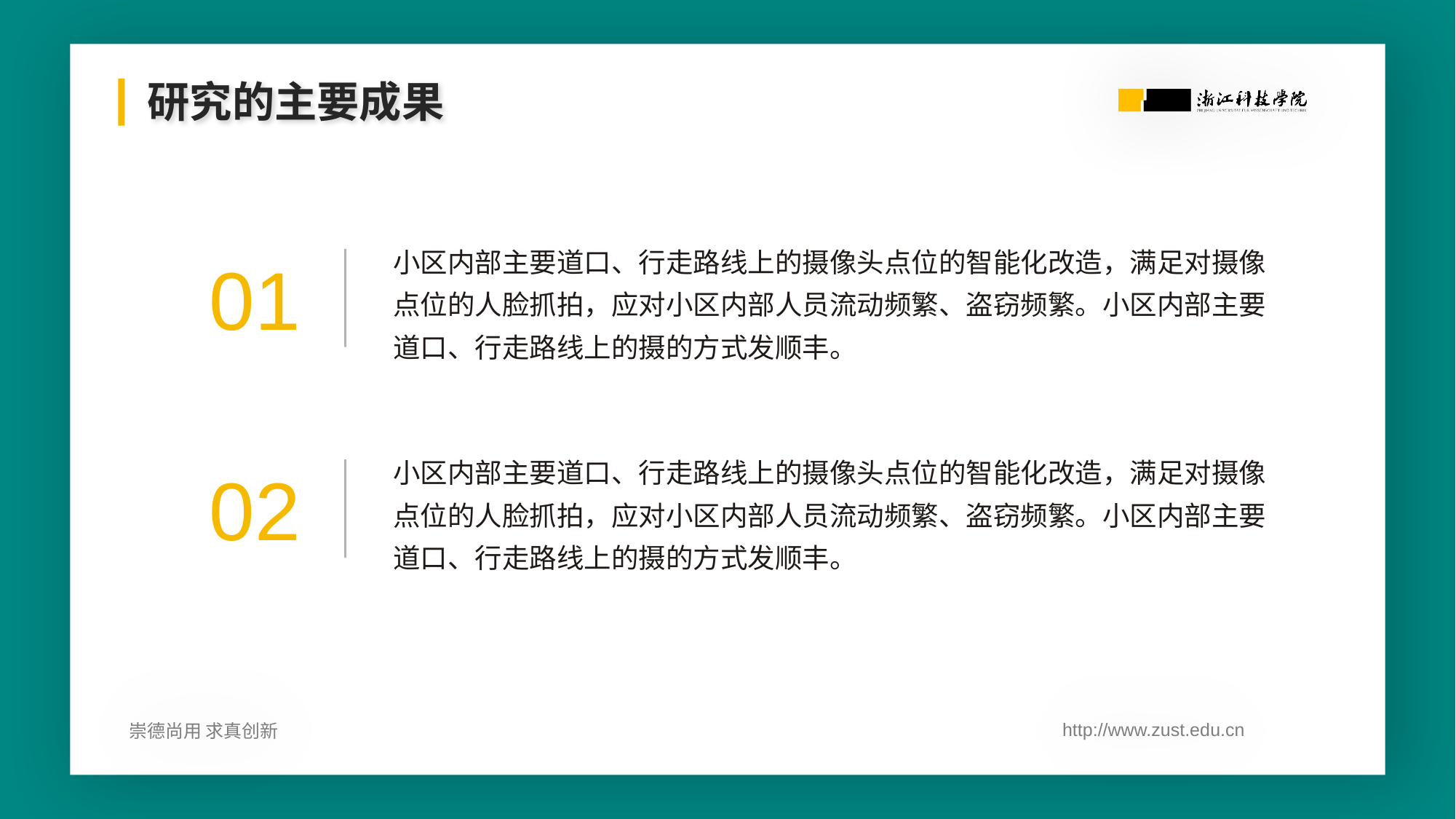

研究的主要成果

小区内部主要道口、行走路线上的摄像头点位的智能化改造，满足对摄像点位的人脸抓拍，应对小区内部人员流动频繁、盗窃频繁。小区内部主要道口、行走路线上的摄的方式发顺丰。
01
小区内部主要道口、行走路线上的摄像头点位的智能化改造，满足对摄像点位的人脸抓拍，应对小区内部人员流动频繁、盗窃频繁。小区内部主要道口、行走路线上的摄的方式发顺丰。
02